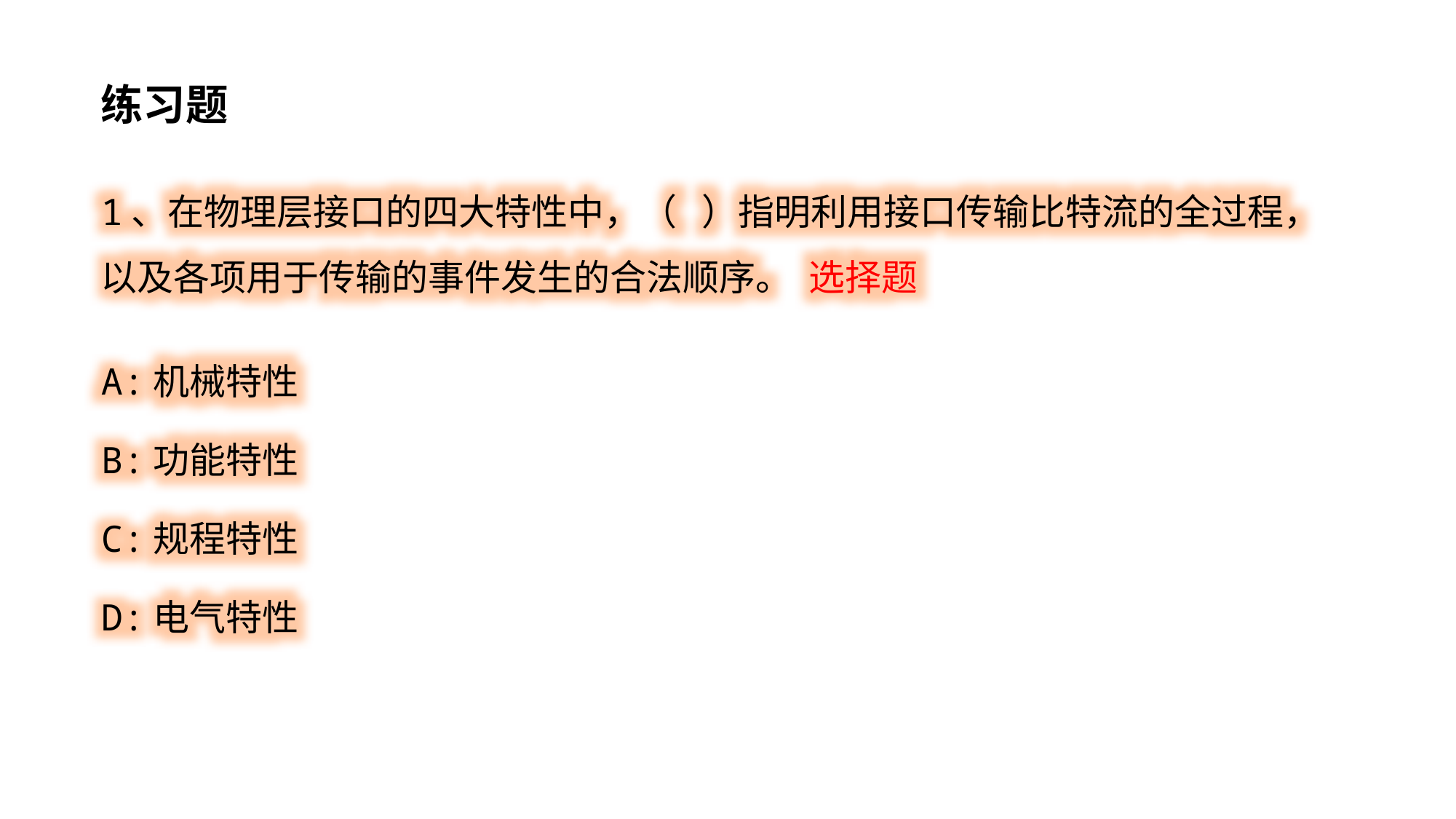

练习题
1、在物理层接口的四大特性中，（   ）指明利用接口传输比特流的全过程，以及各项用于传输的事件发生的合法顺序。  选择题

A:机械特性

B:功能特性

C:规程特性

D:电气特性